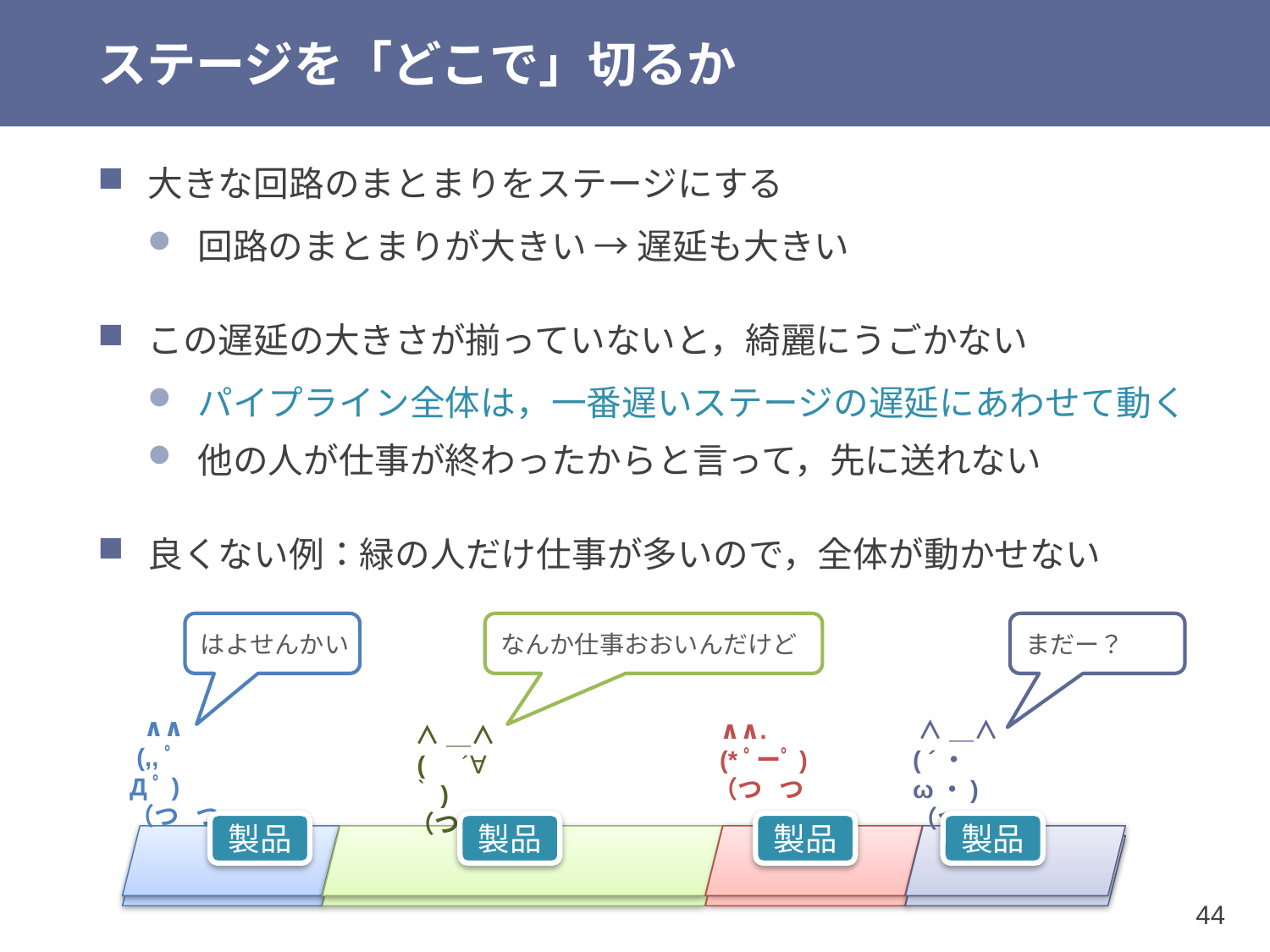

# ステージを「どこで」切るか
大きな回路のまとまりをステージにする
回路のまとまりが大きい → 遅延も大きい
この遅延の大きさが揃っていないと，綺麗にうごかない
パイプライン全体は，一番遅いステージの遅延にあわせて動く
他の人が仕事が終わったからと言って，先に送れない
良くない例：緑の人だけ仕事が多いので，全体が動かせない
はよせんかい
なんか仕事おおいんだけど
まだー？
  ∧∧
 (,,ﾟДﾟ)
（つ   つ
 ∧∧.
 (*ﾟーﾟ)（つ   つ
 ∧＿∧
( ´・ω・)（つ    つ
 ∧＿∧
 (　´∀｀)
（つ    つ
製品
製品
製品
製品